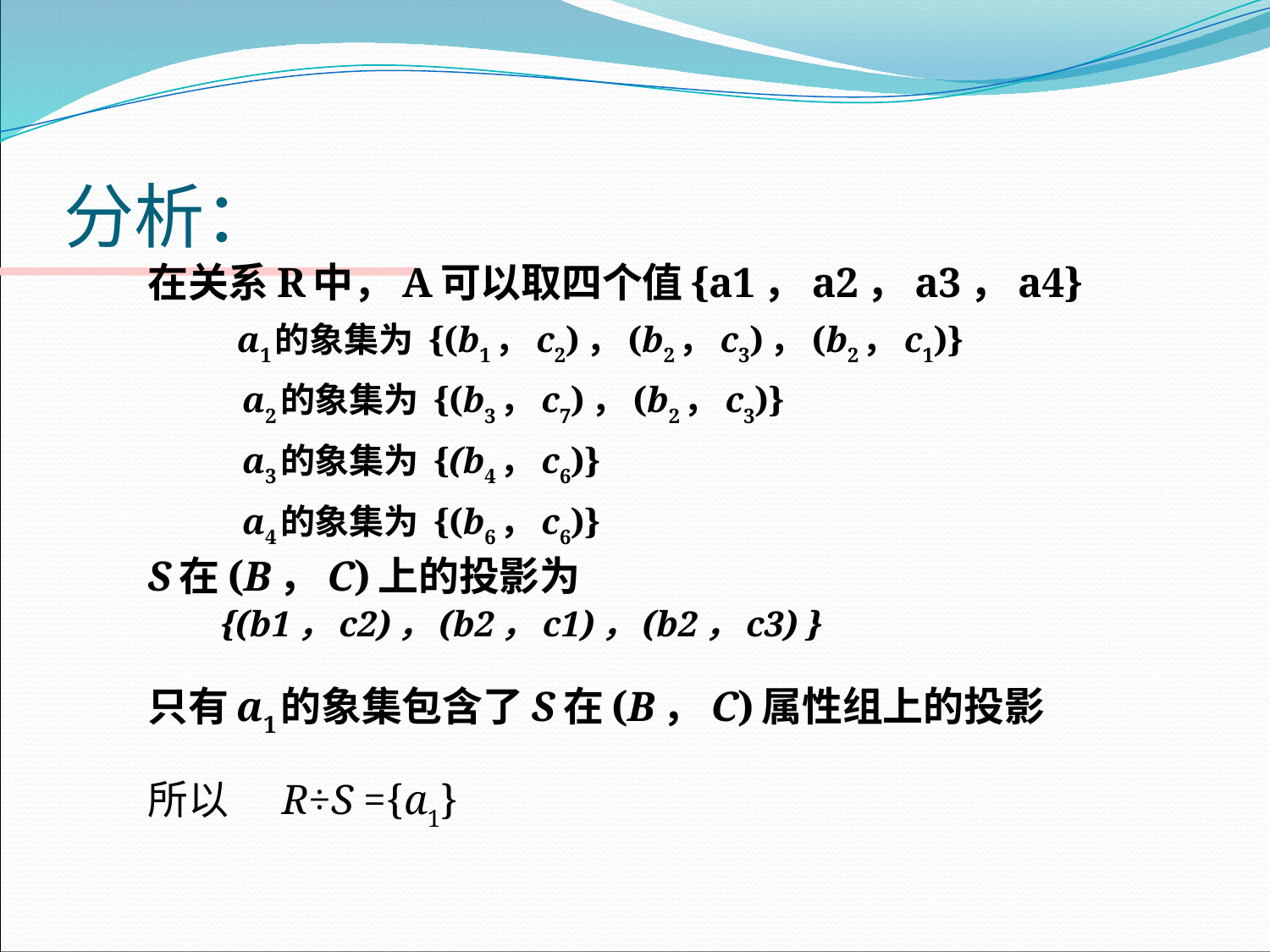

# 分析：
在关系R中，A可以取四个值{a1，a2，a3，a4}
    a1的象集为 {(b1，c2)，(b2，c3)，(b2，c1)}
　a2的象集为 {(b3，c7)，(b2，c3)}
　a3的象集为 {(b4，c6)}
　a4的象集为 {(b6，c6)}
S在(B，C)上的投影为
        {(b1，c2)，(b2，c1)，(b2，c3) }
只有a1的象集包含了S在(B，C)属性组上的投影
所以     R÷S ={a1}

191